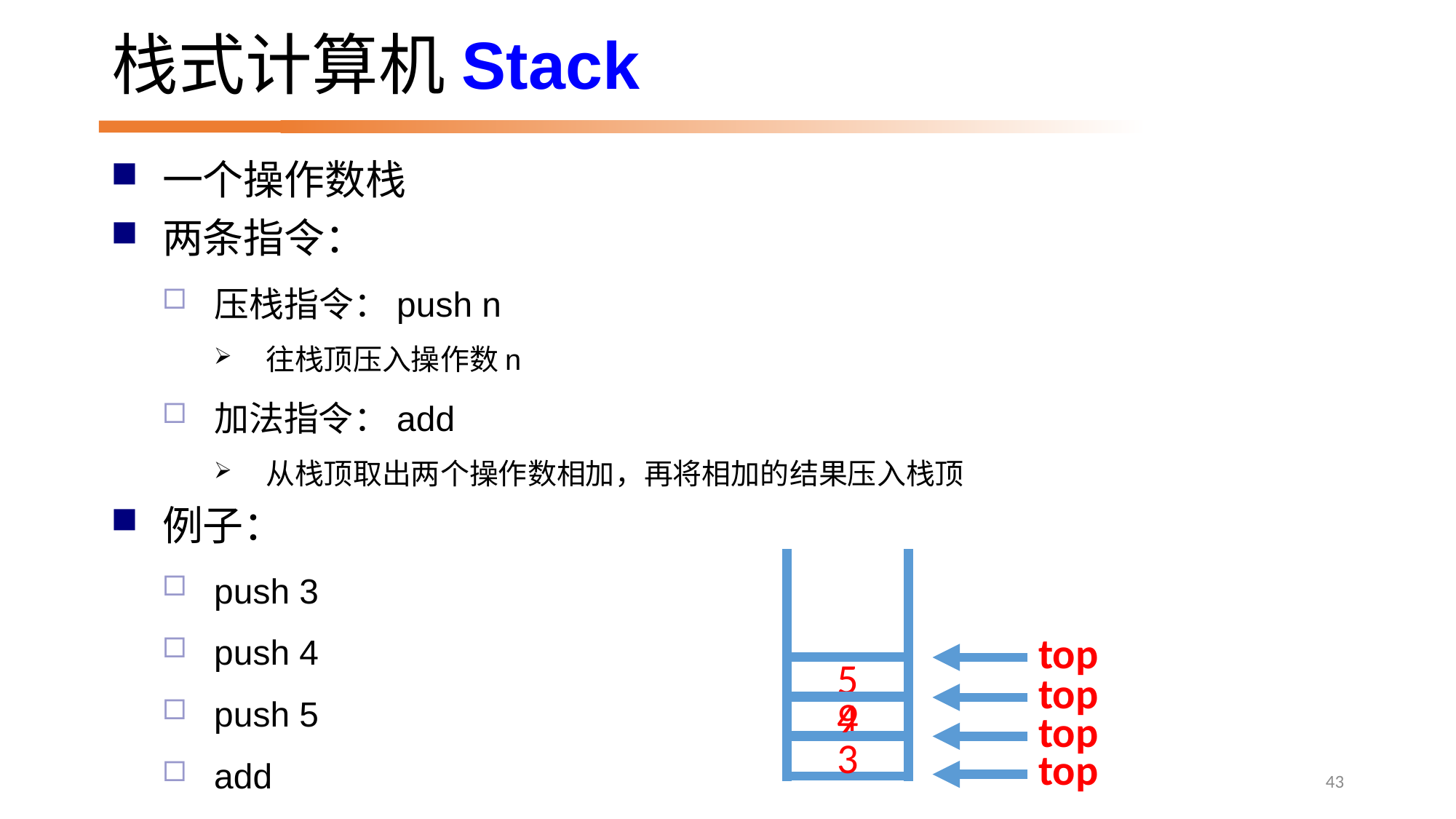

# 栈式计算机Stack
一个操作数栈
两条指令：
压栈指令：push n
往栈顶压入操作数n
加法指令：add
从栈顶取出两个操作数相加，再将相加的结果压入栈顶
例子：
push 3
push 4
push 5
add
top
5
top
9
4
top
3
top
43